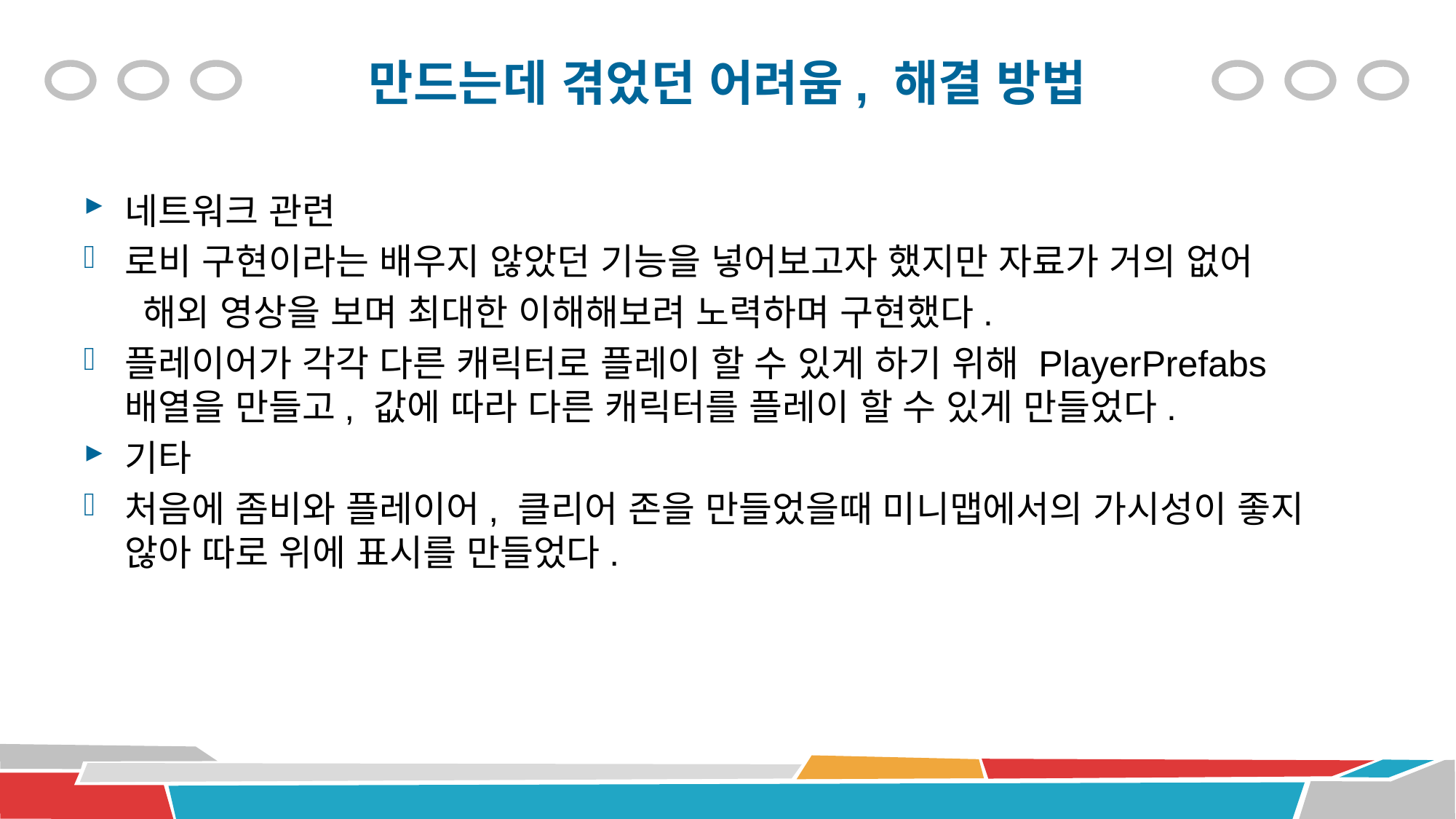

# 만드는데 겪었던 어려움, 해결 방법
네트워크 관련
로비 구현이라는 배우지 않았던 기능을 넣어보고자 했지만 자료가 거의 없어
     해외 영상을 보며 최대한 이해해보려 노력하며 구현했다.
플레이어가 각각 다른 캐릭터로 플레이 할 수 있게 하기 위해 PlayerPrefabs 배열을 만들고, 값에 따라 다른 캐릭터를 플레이 할 수 있게 만들었다.
기타
처음에 좀비와 플레이어, 클리어 존을 만들었을때 미니맵에서의 가시성이 좋지 않아 따로 위에 표시를 만들었다.